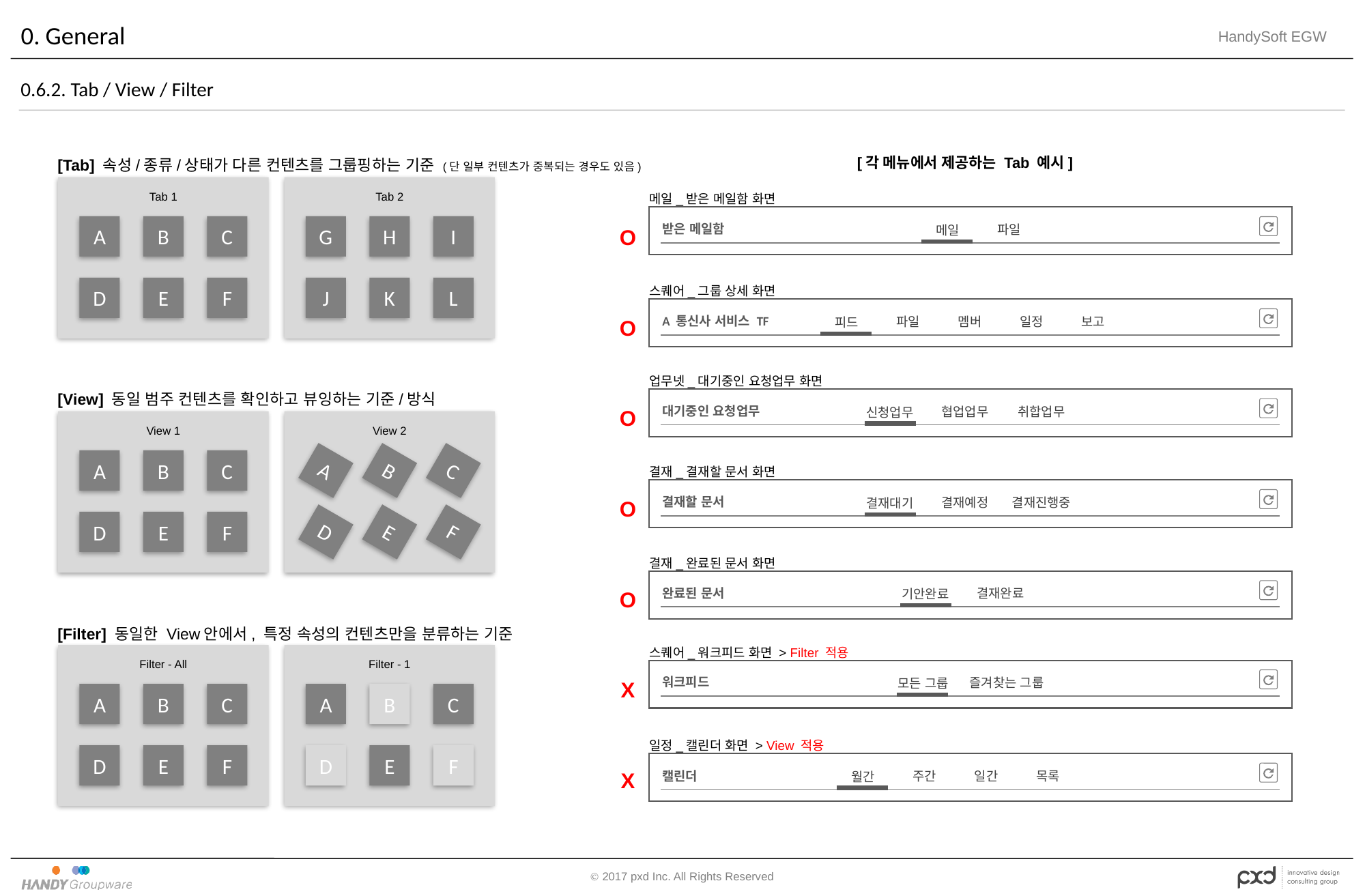

# 0. General
0.6.2. Tab / View / Filter
[Tab] 속성/종류/상태가 다른 컨텐츠를 그룹핑하는 기준 (단 일부 컨텐츠가 중복되는 경우도 있음)
[각 메뉴에서 제공하는 Tab 예시]

Tab 1

Tab 2
메일_받은 메일함 화면

O
A
B
C
G
H
I

받은 메일함
파일
메일
스퀘어_그룹 상세 화면
D
E
F
J
K
L

O

A 통신사 서비스 TF
파일
멤버
일정
보고
피드
업무넷_대기중인 요청업무 화면
[View] 동일 범주 컨텐츠를 확인하고 뷰잉하는 기준/방식

O

대기중인 요청업무
협업업무
취합업무
신청업무

View 1

View 2
A
B
C
A
B
C
결재_결재할 문서 화면

O

결재할 문서
결재예정
결재진행중
결재대기
D
E
F
D
E
F
결재_완료된 문서 화면

O

완료된 문서
결재완료
기안완료
[Filter] 동일한 View안에서, 특정 속성의 컨텐츠만을 분류하는 기준
스퀘어_워크피드 화면 > Filter 적용

Filter - 1
Filter - All

X

워크피드
즐겨찾는 그룹
모든 그룹
A
B
C
A
B
C
일정_캘린더 화면 > View 적용
D
E
F
D
E
F

X

주간
일간
목록
캘린더
월간